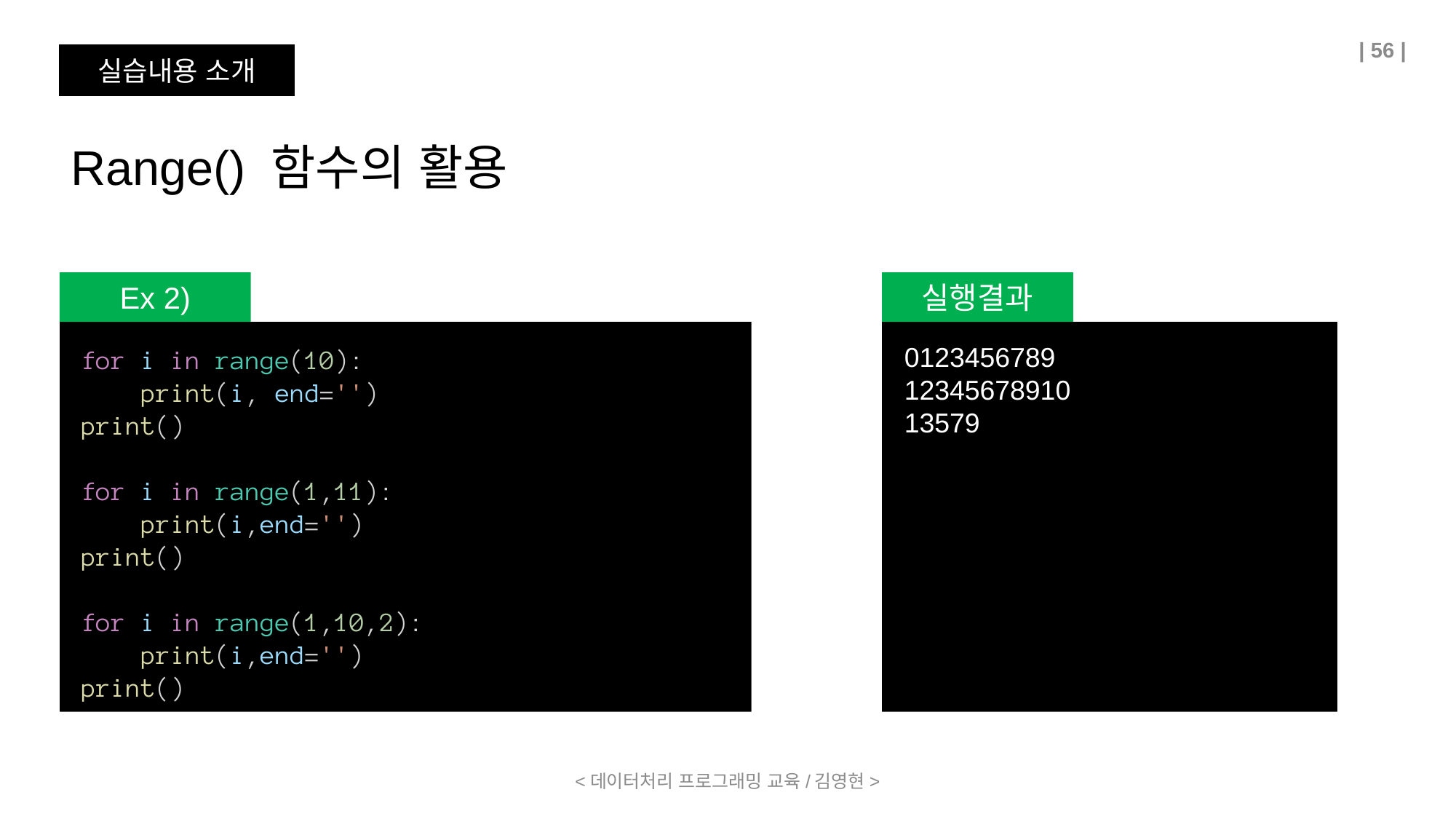

| 56 |
실습내용 소개
Range() 함수의 활용
Ex 2)
실행결과

0123456789
12345678910
13579
for i in range(10):
    print(i, end='')
print()
for i in range(1,11):
    print(i,end='')
print()
for i in range(1,10,2):
    print(i,end='')
print()
<데이터처리 프로그래밍 교육/김영현>